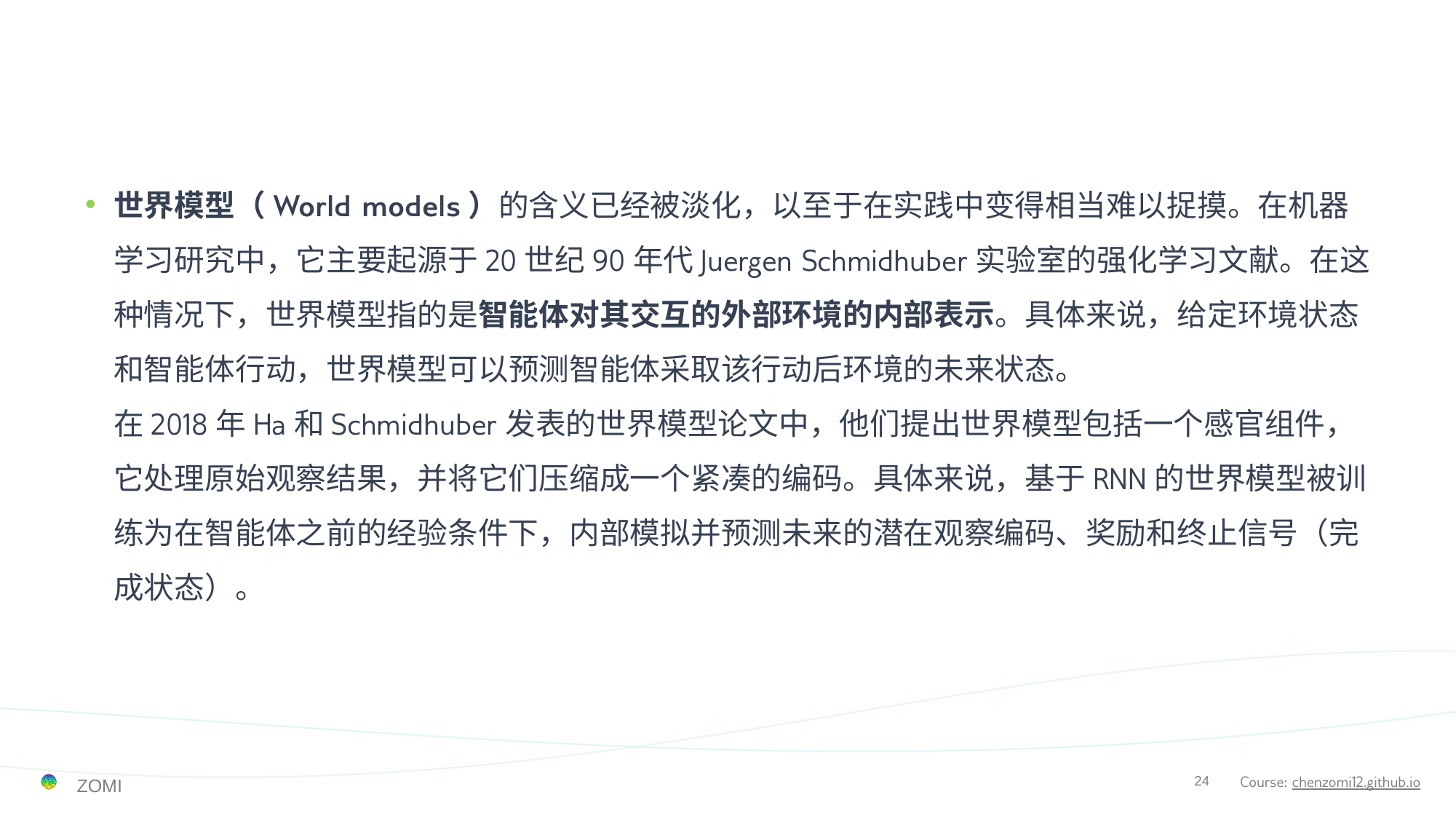

#
世界模型（World models）的含义已经被淡化，以至于在实践中变得相当难以捉摸。在机器学习研究中，它主要起源于20世纪90年代Juergen Schmidhuber实验室的强化学习文献。在这种情况下，世界模型指的是智能体对其交互的外部环境的内部表示。具体来说，给定环境状态和智能体行动，世界模型可以预测智能体采取该行动后环境的未来状态。
在2018年Ha和Schmidhuber发表的世界模型论文中，他们提出世界模型包括一个感官组件，它处理原始观察结果，并将它们压缩成一个紧凑的编码。具体来说，基于RNN的世界模型被训练为在智能体之前的经验条件下，内部模拟并预测未来的潜在观察编码、奖励和终止信号（完成状态）。